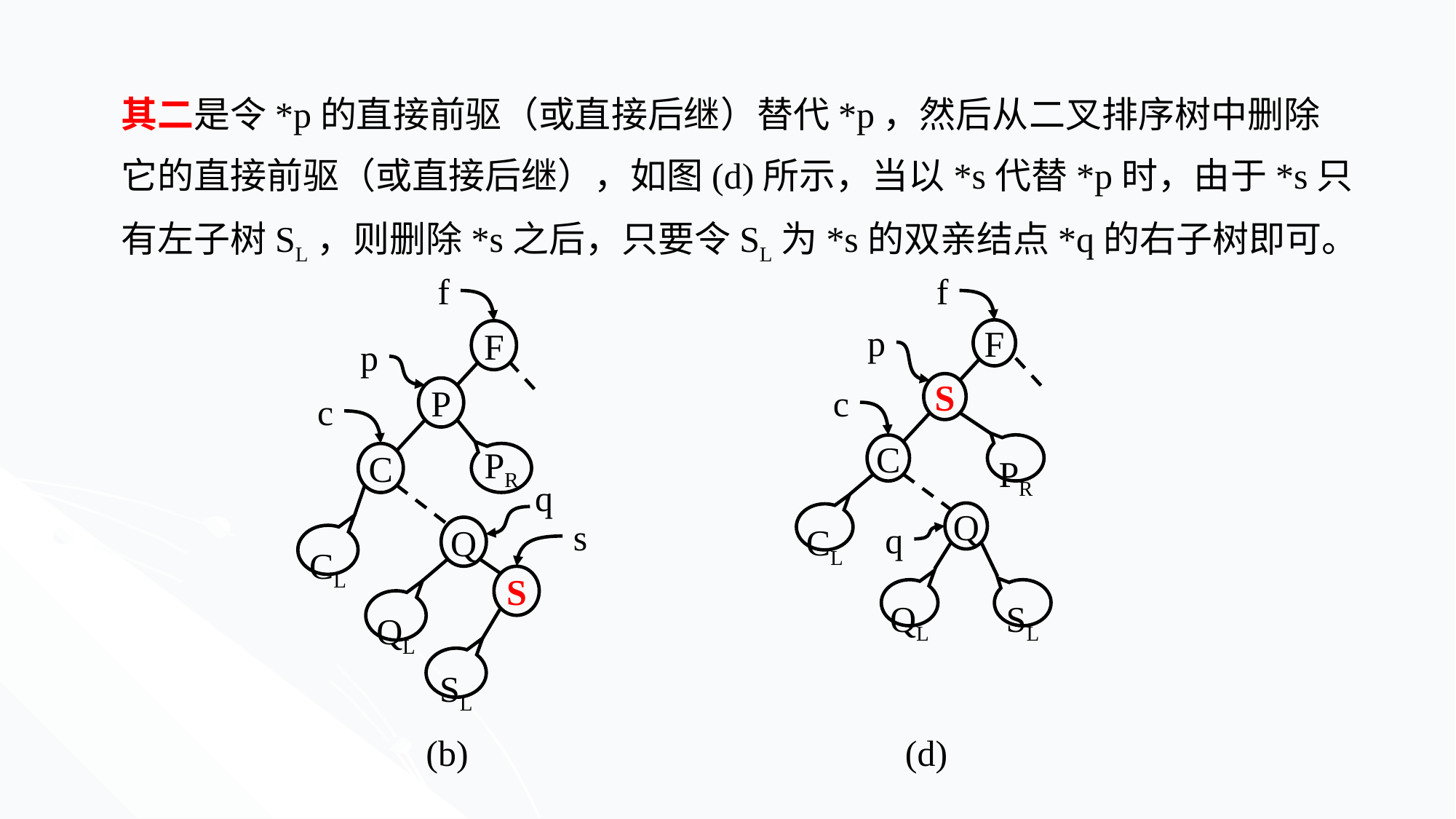

其二是令*p的直接前驱（或直接后继）替代*p，然后从二叉排序树中删除它的直接前驱（或直接后继），如图(d)所示，当以*s代替*p时，由于*s只有左子树SL，则删除*s之后，只要令SL为*s的双亲结点*q的右子树即可。
f
F
p

P
c
C
PR
q
s
Q

CL
S

QL

SL
(b)
f
p
F

S
c

PR
C
Q

CL
q

QL

SL
(d)